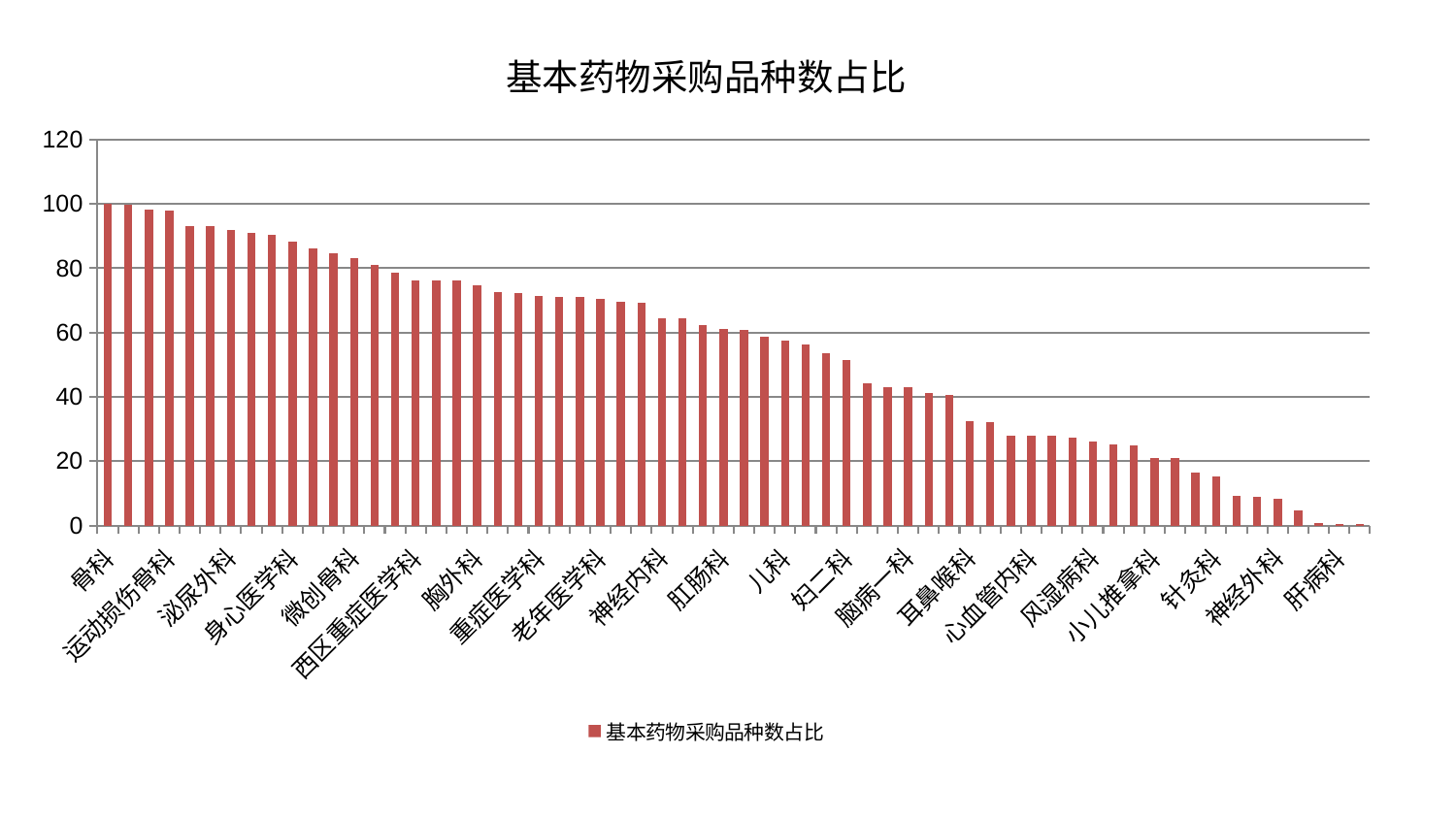

### Chart: 基本药物采购品种数占比

| Category | 基本药物采购品种数占比 |
|---|---|
| 骨科 | 100.0 |
| 周围血管科 | 99.66648469008723 |
| 美容皮肤科 | 98.15553339691832 |
| 运动损伤骨科 | 97.9448615556275 |
| 产科 | 93.24867485953172 |
| 创伤骨科 | 93.19800633713243 |
| 泌尿外科 | 91.81914109880553 |
| 肾脏内科 | 90.93526980434041 |
| 口腔科 | 90.37719565268671 |
| 身心医学科 | 88.2694404175427 |
| 心病二科 | 86.18907402040459 |
| 心病一科 | 84.79148631596573 |
| 微创骨科 | 83.14773720849465 |
| 血液科 | 81.06548225772094 |
| 乳腺甲状腺外科 | 78.67354837335468 |
| 西区重症医学科 | 76.34219819628925 |
| 眼科 | 76.33449322810328 |
| 中医外治中心 | 76.12061782606958 |
| 胸外科 | 74.62010780505274 |
| 治未病中心 | 72.55580903414179 |
| 康复科 | 72.31216157792598 |
| 重症医学科 | 71.38612619619886 |
| 呼吸内科 | 71.19055799516137 |
| 肿瘤内科 | 70.93129561313516 |
| 老年医学科 | 70.49748310132351 |
| 普通外科 | 69.48707365992219 |
| 肾病科 | 69.33634680884064 |
| 神经内科 | 64.33138660953496 |
| 脾胃科消化科合并 | 64.30040919166211 |
| 妇科妇二科合并 | 62.18332425925921 |
| 肛肠科 | 61.266735307900895 |
| 妇科 | 60.91962644129776 |
| 肝胆外科 | 58.58815758209982 |
| 儿科 | 57.53515788947167 |
| 脊柱骨科 | 56.36261338076046 |
| 脾胃病科 | 53.450786033095014 |
| 妇二科 | 51.562250743568015 |
| 东区肾病科 | 44.098776530055744 |
| 内分泌科 | 42.91080945478296 |
| 脑病一科 | 42.89463616231315 |
| 心病三科 | 41.28192144573976 |
| 皮肤科 | 40.70176701966789 |
| 耳鼻喉科 | 32.302279651102566 |
| 东区重症医学科 | 32.08031342966238 |
| 关节骨科 | 28.034202163850406 |
| 心血管内科 | 27.960457561459187 |
| 消化内科 | 27.82435776489665 |
| 脑病二科 | 27.283215389790826 |
| 风湿病科 | 25.997484444935864 |
| 小儿骨科 | 25.197067679866528 |
| 推拿科 | 24.92555204898993 |
| 小儿推拿科 | 21.018574997909525 |
| 显微骨科 | 20.83843628384026 |
| 男科 | 16.490889840545258 |
| 针灸科 | 15.32470661131524 |
| 中医经典科 | 9.18511891824034 |
| 综合内科 | 8.931635398720612 |
| 神经外科 | 8.252271395325742 |
| 脑病三科 | 4.6223919555445185 |
| 心病四科 | 0.7877190240341239 |
| 肝病科 | 0.46296234304910827 |
| 医院 | 0.3250304449800502 |
188